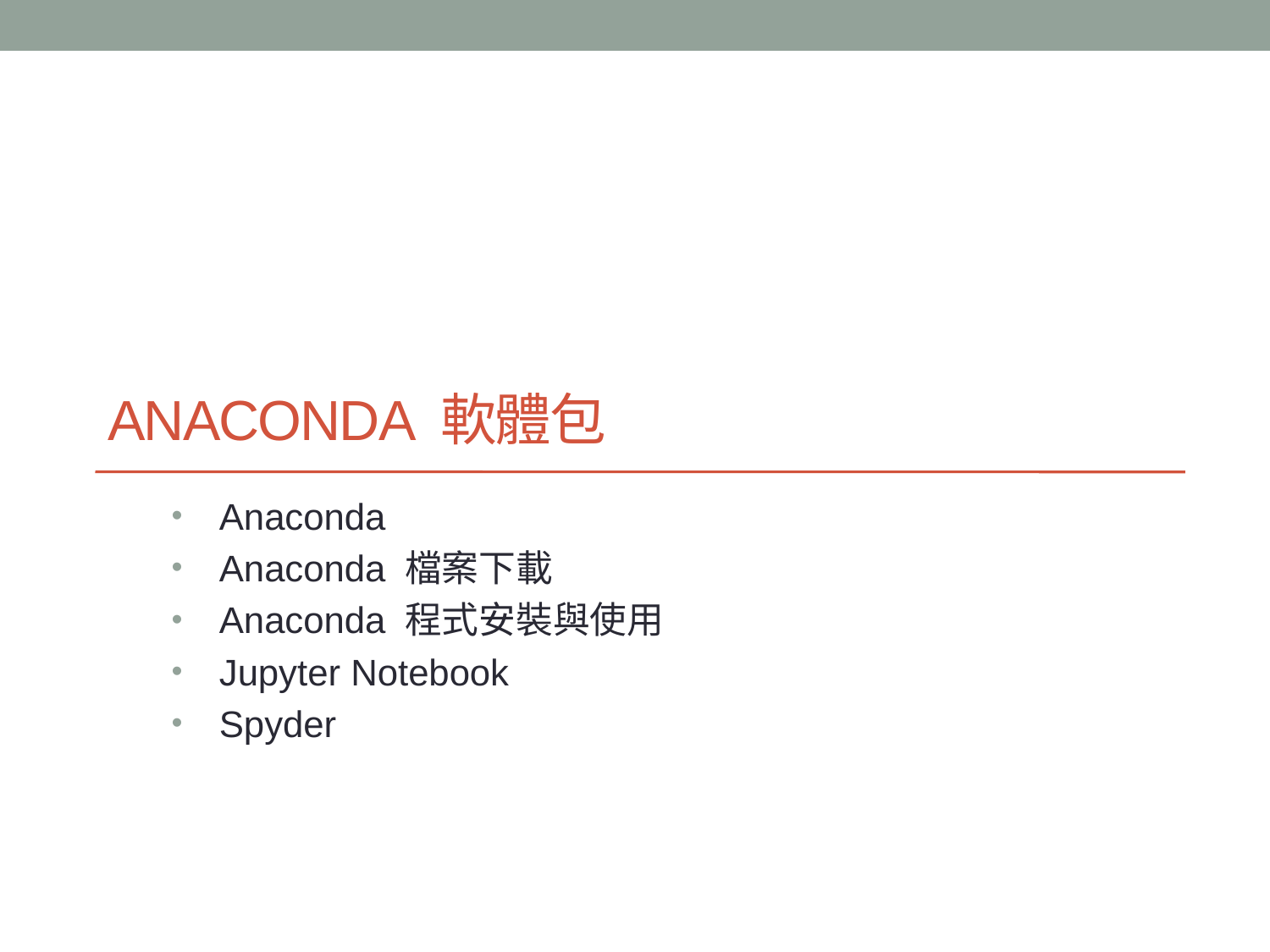

# Anaconda 軟體包
Anaconda
Anaconda 檔案下載
Anaconda 程式安裝與使用
Jupyter Notebook
Spyder